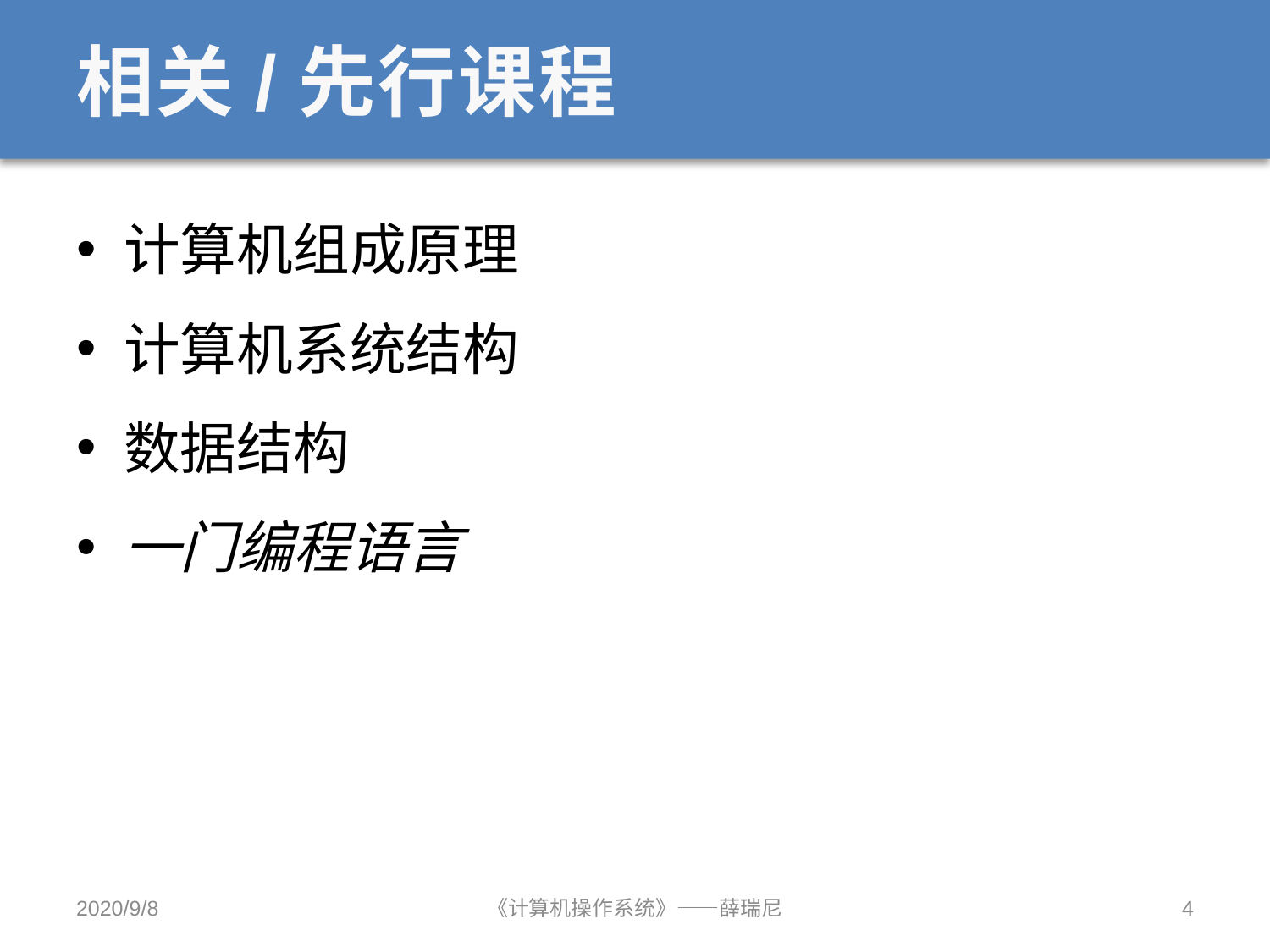

# 相关/先行课程
计算机组成原理
计算机系统结构
数据结构
一门编程语言
2020/9/8
《计算机操作系统》——薛瑞尼
4